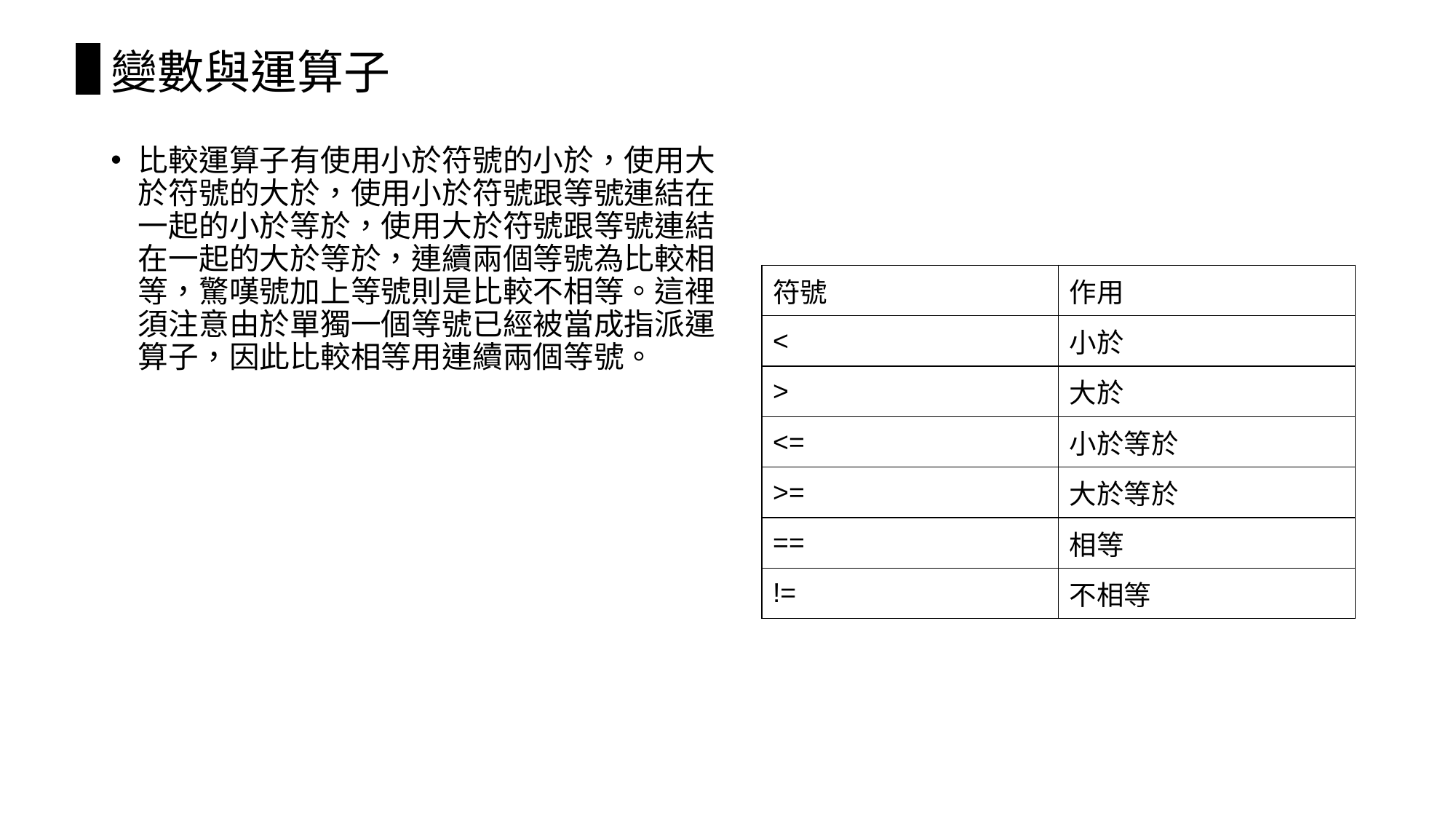

# 變數與運算子
比較運算子有使用小於符號的小於，使用大於符號的大於，使用小於符號跟等號連結在一起的小於等於，使用大於符號跟等號連結在一起的大於等於，連續兩個等號為比較相等，驚嘆號加上等號則是比較不相等。這裡須注意由於單獨一個等號已經被當成指派運算子，因此比較相等用連續兩個等號。
| 符號 | 作用 |
| --- | --- |
| < | 小於 |
| > | 大於 |
| <= | 小於等於 |
| >= | 大於等於 |
| == | 相等 |
| != | 不相等 |